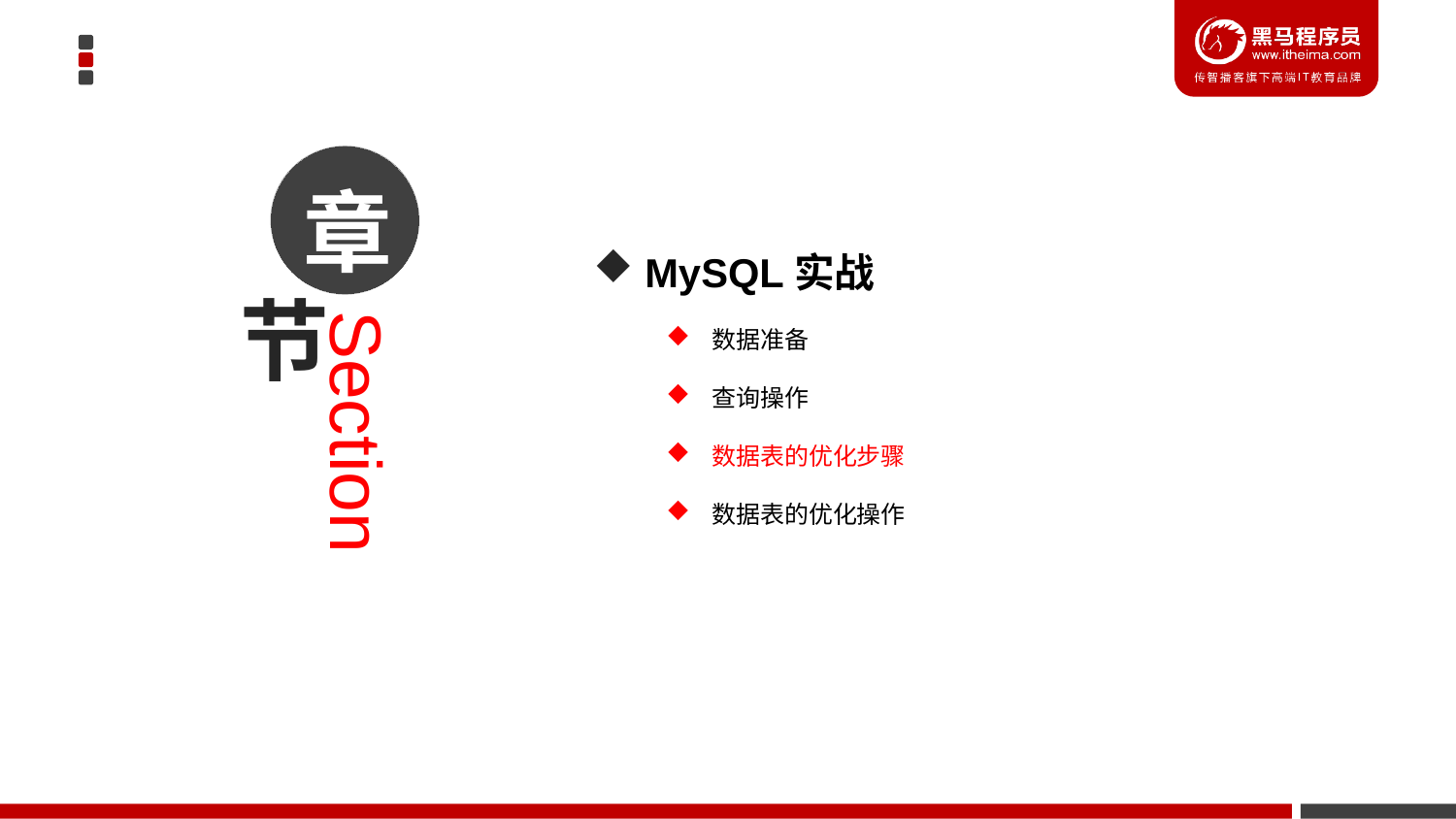

章
 MySQL实战
数据准备
查询操作
数据表的优化步骤
数据表的优化操作

节
Section